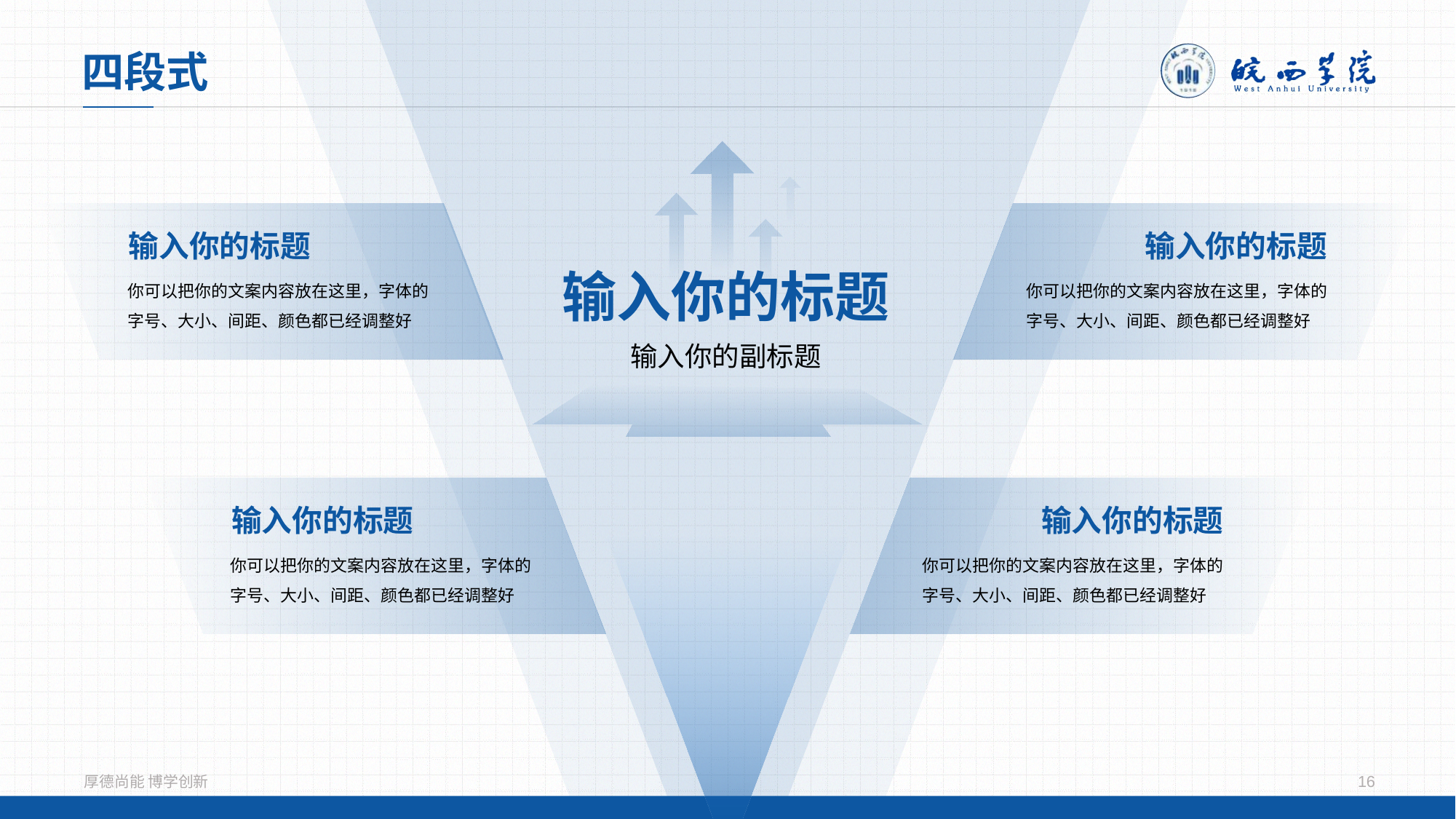

四段式

输入你的标题
你可以把你的文案内容放在这里，字体的字号、大小、间距、颜色都已经调整好

输入你的标题
你可以把你的文案内容放在这里，字体的字号、大小、间距、颜色都已经调整好
输入你的标题
输入你的副标题

输入你的标题
你可以把你的文案内容放在这里，字体的字号、大小、间距、颜色都已经调整好

输入你的标题
你可以把你的文案内容放在这里，字体的字号、大小、间距、颜色都已经调整好

16